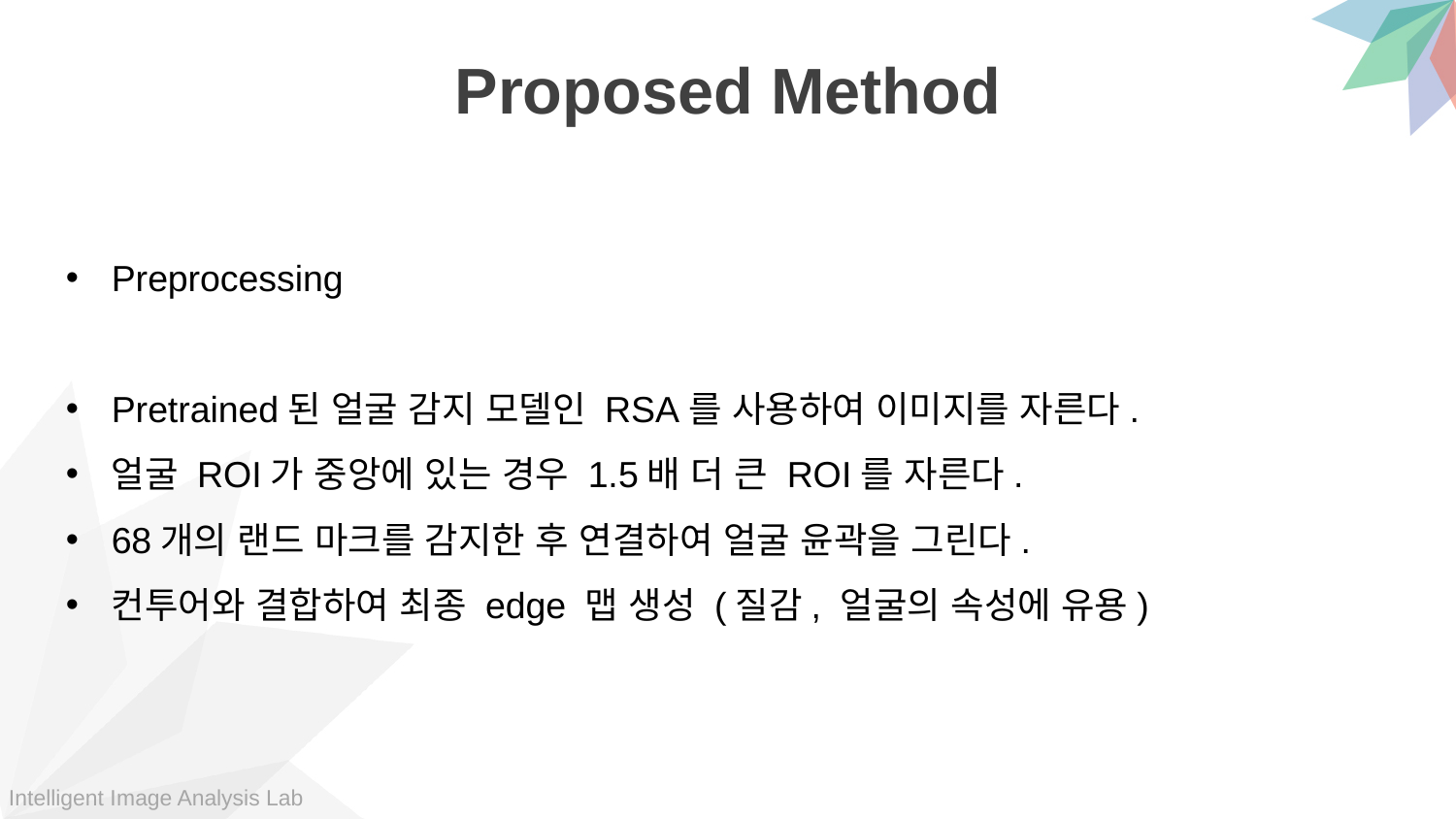

Proposed Method
Preprocessing

Pretrained된 얼굴 감지 모델인 RSA를 사용하여 이미지를 자른다.
얼굴 ROI가 중앙에 있는 경우 1.5배 더 큰 ROI를 자른다.
68개의 랜드 마크를 감지한 후 연결하여 얼굴 윤곽을 그린다.
컨투어와 결합하여 최종 edge 맵 생성 (질감, 얼굴의 속성에 유용)